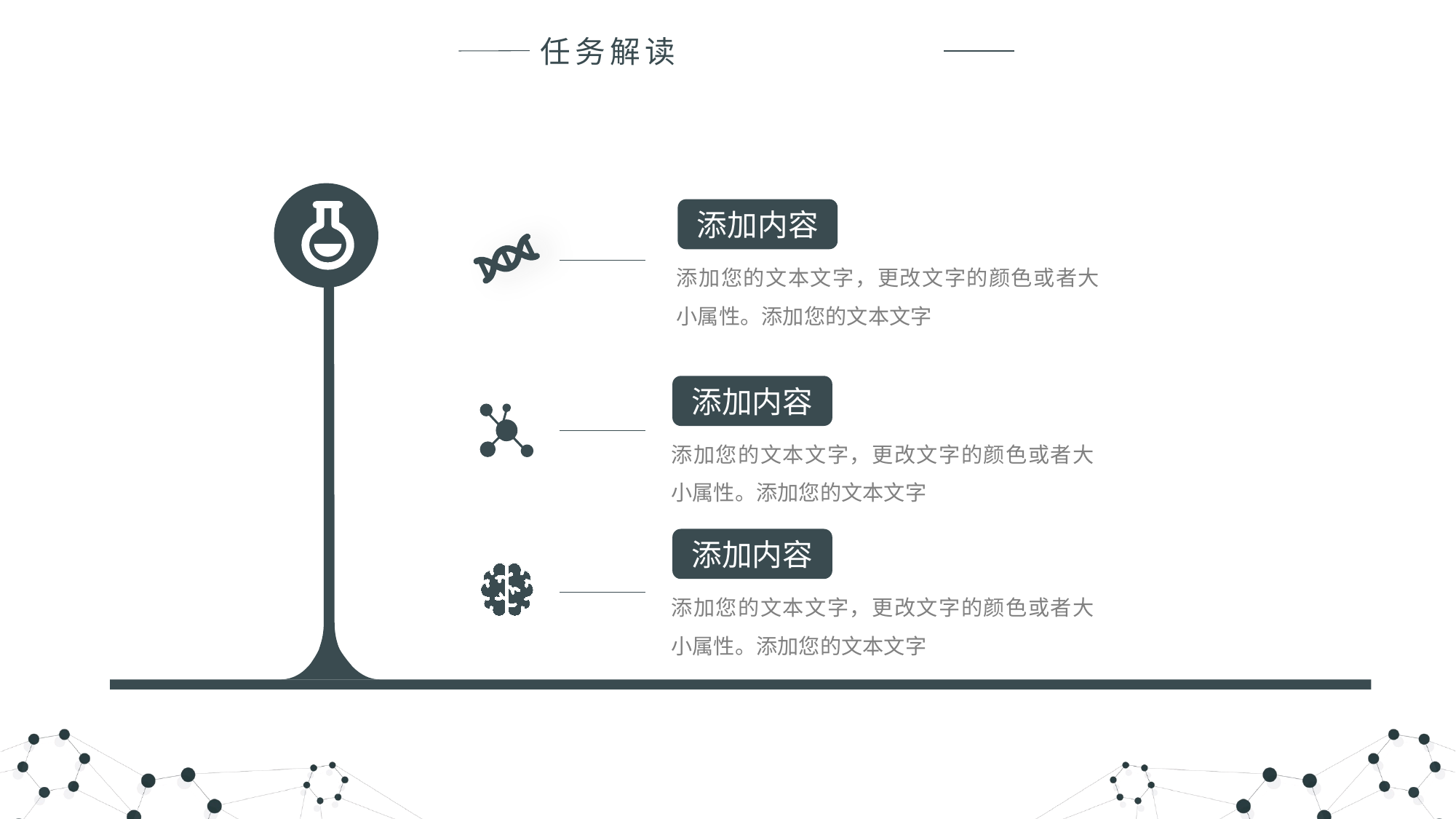

任务解读

添加内容

添加您的文本文字，更改文字的颜色或者大小属性。添加您的文本文字
添加内容

添加您的文本文字，更改文字的颜色或者大小属性。添加您的文本文字
添加内容

添加您的文本文字，更改文字的颜色或者大小属性。添加您的文本文字